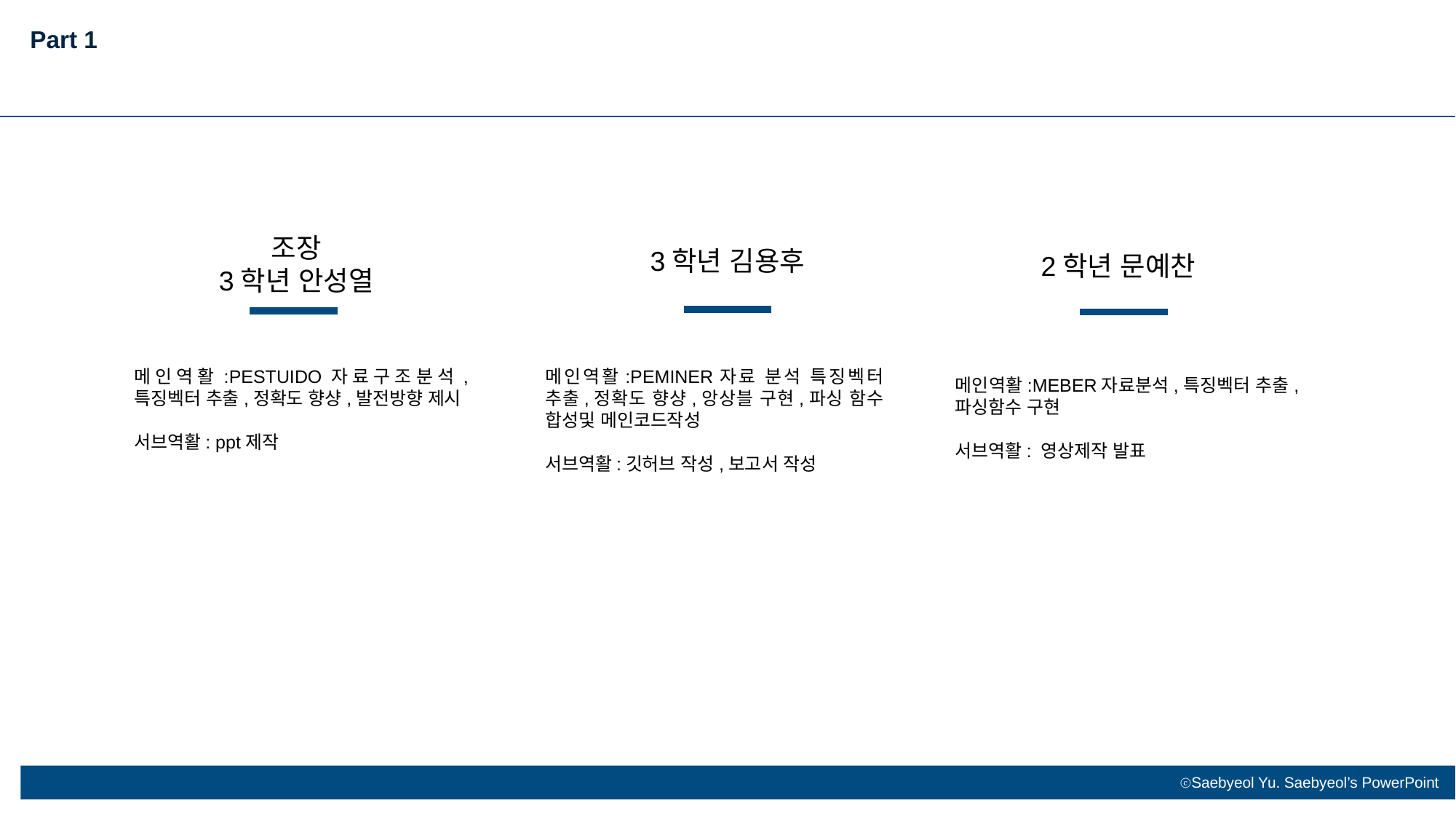

Part 1

조장
3학년 안성열
3학년 김용후
2학년 문예찬
메인역활:PESTUIDO자료구조분석,특징벡터 추출,정확도 향샹,발전방향 제시

서브역활: ppt제작

메인역활:PEMINER자료 분석 특징벡터 추출,정확도 향샹,앙상블 구현,파싱 함수 합성및 메인코드작성

서브역활:깃허브 작성,보고서 작성
메인역활:MEBER자료분석,특징벡터 추출,파싱함수 구현

서브역활: 영상제작 발표